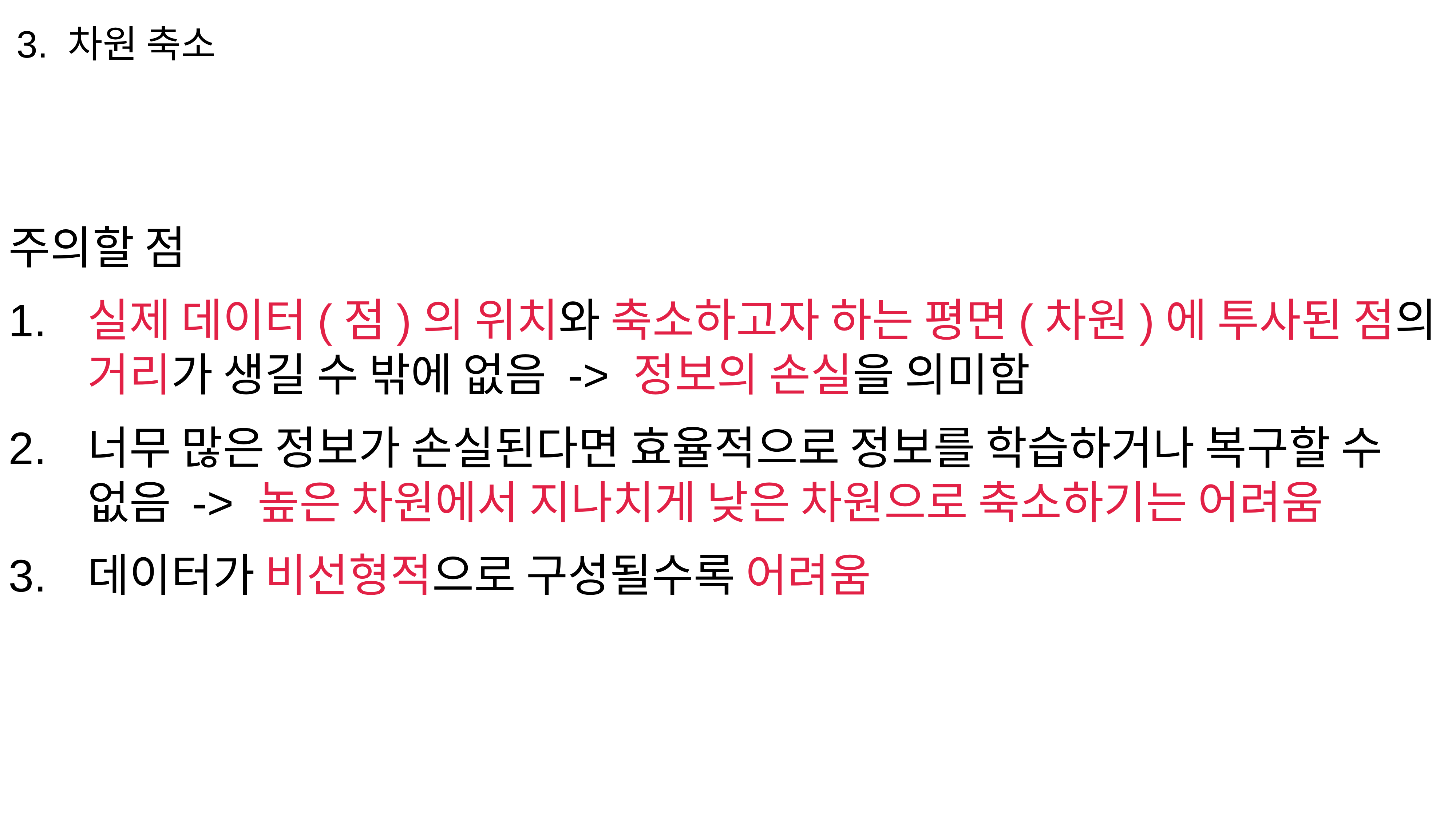

3. 차원 축소
주의할 점
실제 데이터(점)의 위치와 축소하고자 하는 평면(차원)에 투사된 점의
거리가 생길 수 밖에 없음 -> 정보의 손실을 의미함
너무 많은 정보가 손실된다면 효율적으로 정보를 학습하거나 복구할 수
없음 -> 높은 차원에서 지나치게 낮은 차원으로 축소하기는 어려움
데이터가 비선형적으로 구성될수록 어려움
18